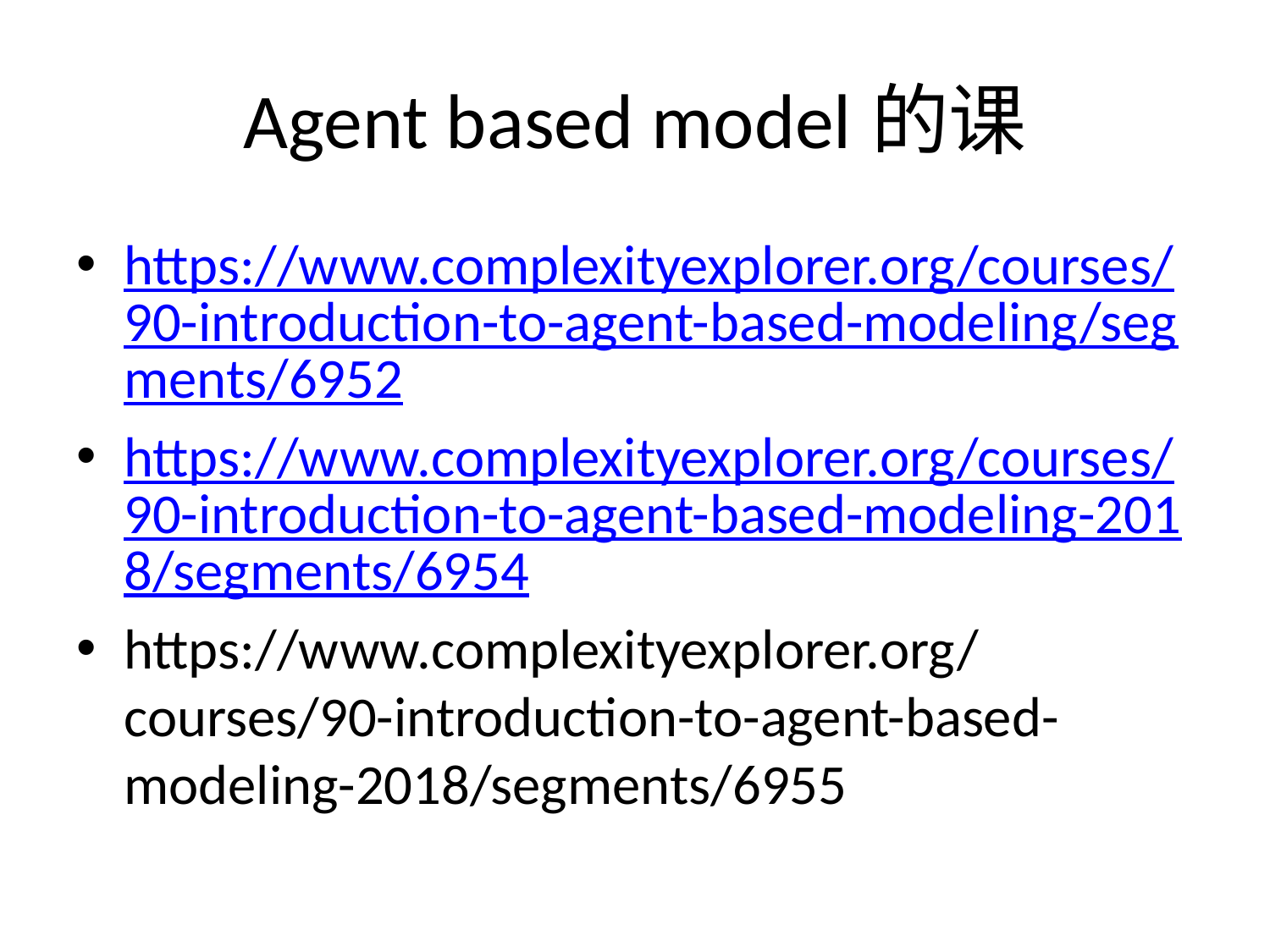

# Agent based model的课
https://www.complexityexplorer.org/courses/90-introduction-to-agent-based-modeling/segments/6952
https://www.complexityexplorer.org/courses/90-introduction-to-agent-based-modeling-2018/segments/6954
https://www.complexityexplorer.org/courses/90-introduction-to-agent-based-modeling-2018/segments/6955